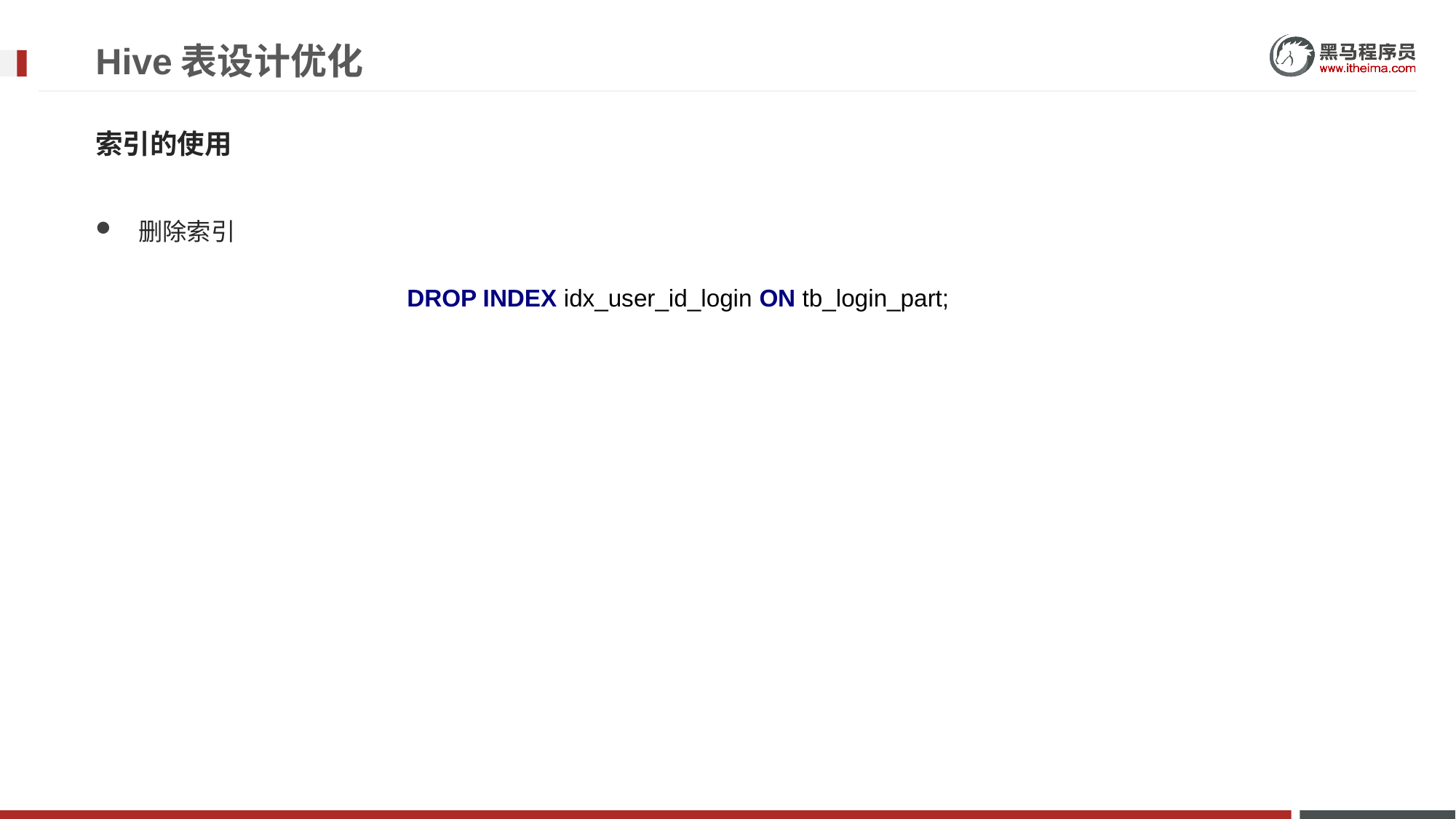

# Hive表设计优化
索引的使用
删除索引

DROP INDEX idx_user_id_login ON tb_login_part;